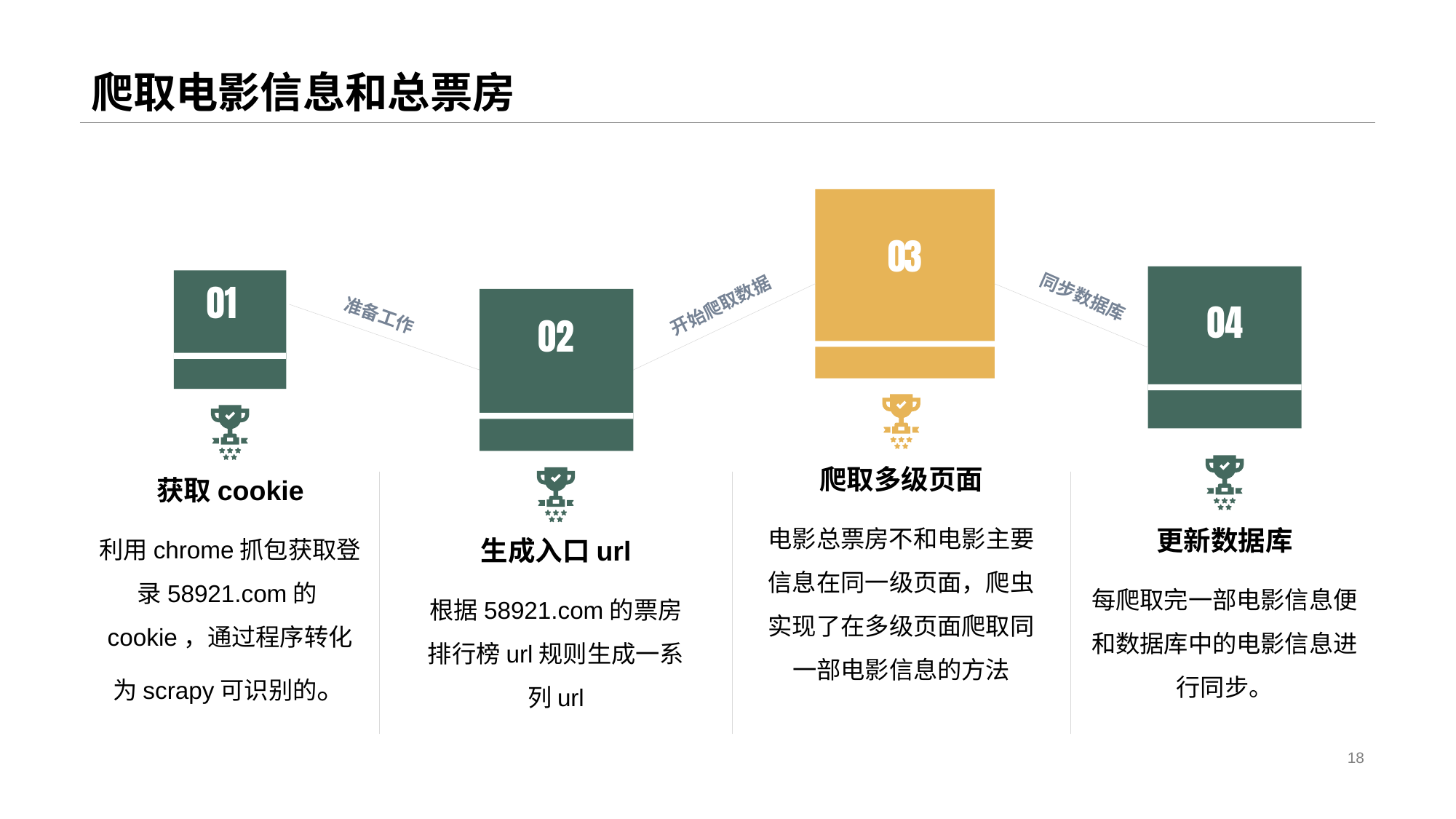

# 爬取电影信息和总票房

03

同步数据库

开始爬取数据

01
准备工作

02

04

爬取多级页面

获取cookie

电影总票房不和电影主要信息在同一级页面，爬虫实现了在多级页面爬取同一部电影信息的方法
利用chrome抓包获取登录58921.com的cookie，通过程序转化为scrapy可识别的。
更新数据库
生成入口url
每爬取完一部电影信息便和数据库中的电影信息进行同步。
根据58921.com的票房排行榜url规则生成一系列url
18